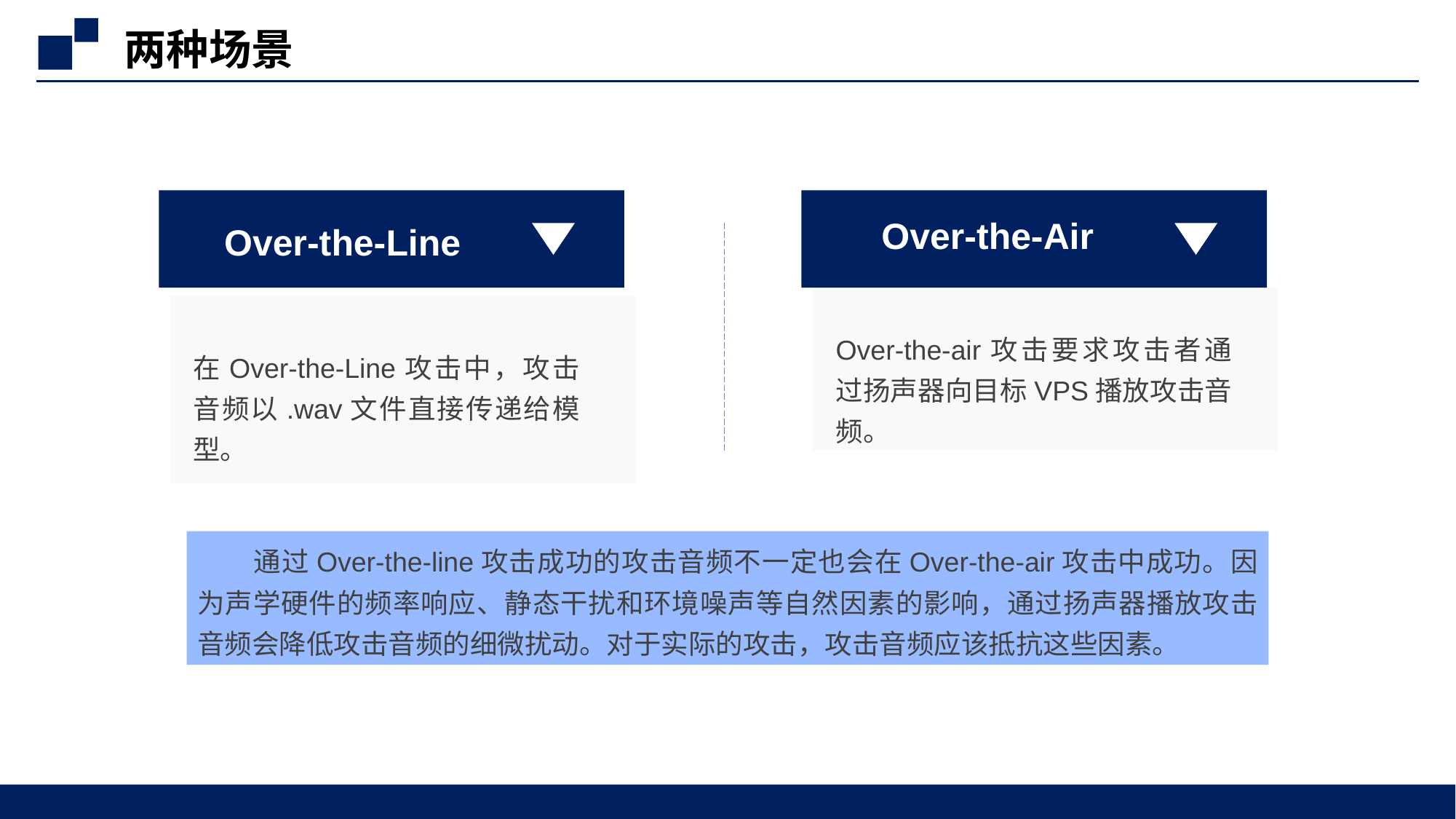

两种场景

Over-the-Air
Over-the-Line

Over-the-air攻击要求攻击者通过扬声器向目标VPS播放攻击音频。
在Over-the-Line攻击中，攻击音频以.wav文件直接传递给模型。
       通过Over-the-line攻击成功的攻击音频不一定也会在Over-the-air攻击中成功。因为声学硬件的频率响应、静态干扰和环境噪声等自然因素的影响，通过扬声器播放攻击音频会降低攻击音频的细微扰动。对于实际的攻击，攻击音频应该抵抗这些因素。